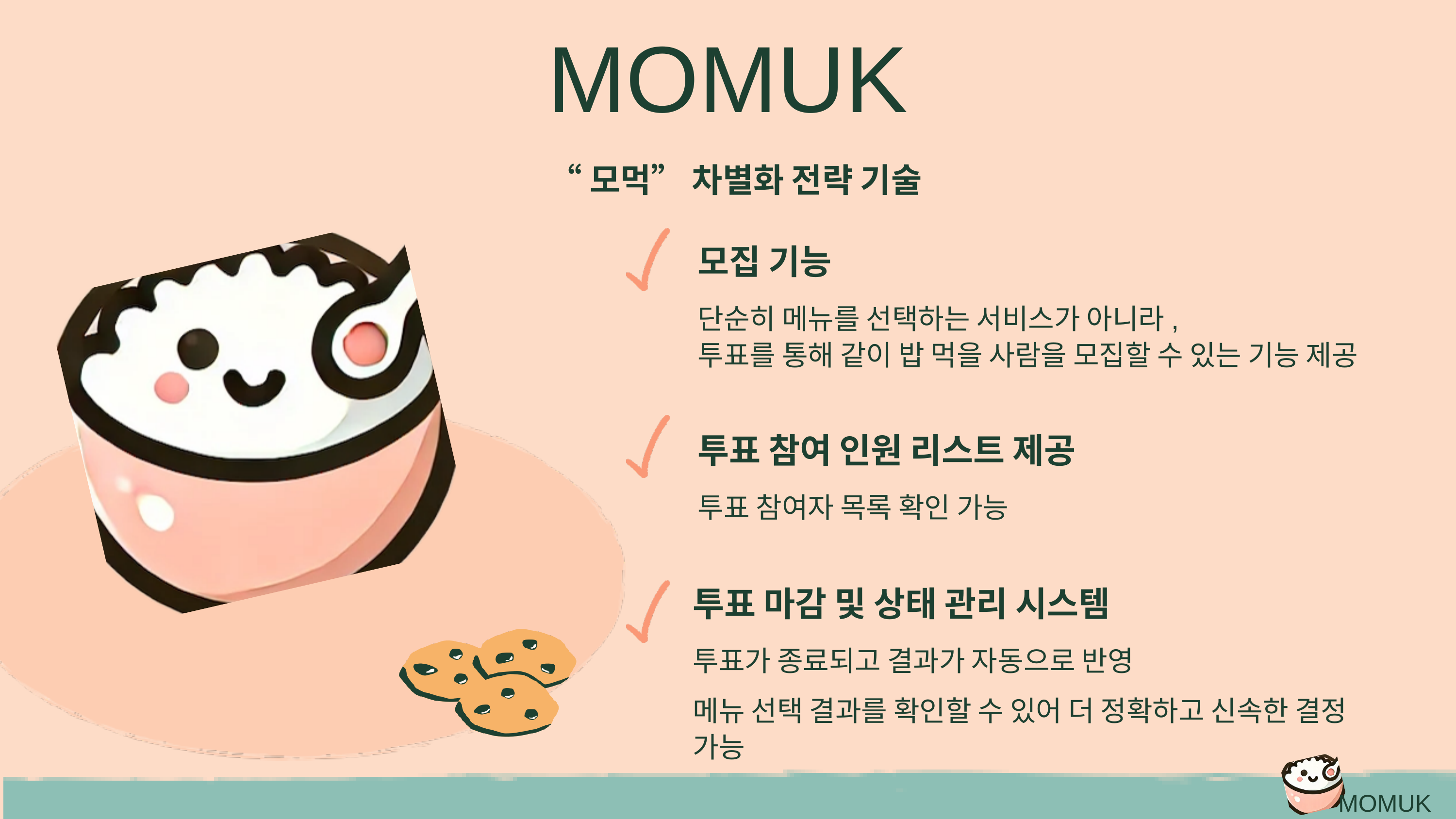

MOMUK
“모먹” 차별화 전략 기술

모집 기능
단순히 메뉴를 선택하는 서비스가 아니라,
투표를 통해 같이 밥 먹을 사람을 모집할 수 있는 기능 제공

투표 참여 인원 리스트 제공
투표 참여자 목록 확인 가능

투표 마감 및 상태 관리 시스템
투표가 종료되고 결과가 자동으로 반영

메뉴 선택 결과를 확인할 수 있어 더 정확하고 신속한 결정 가능

MOMUK